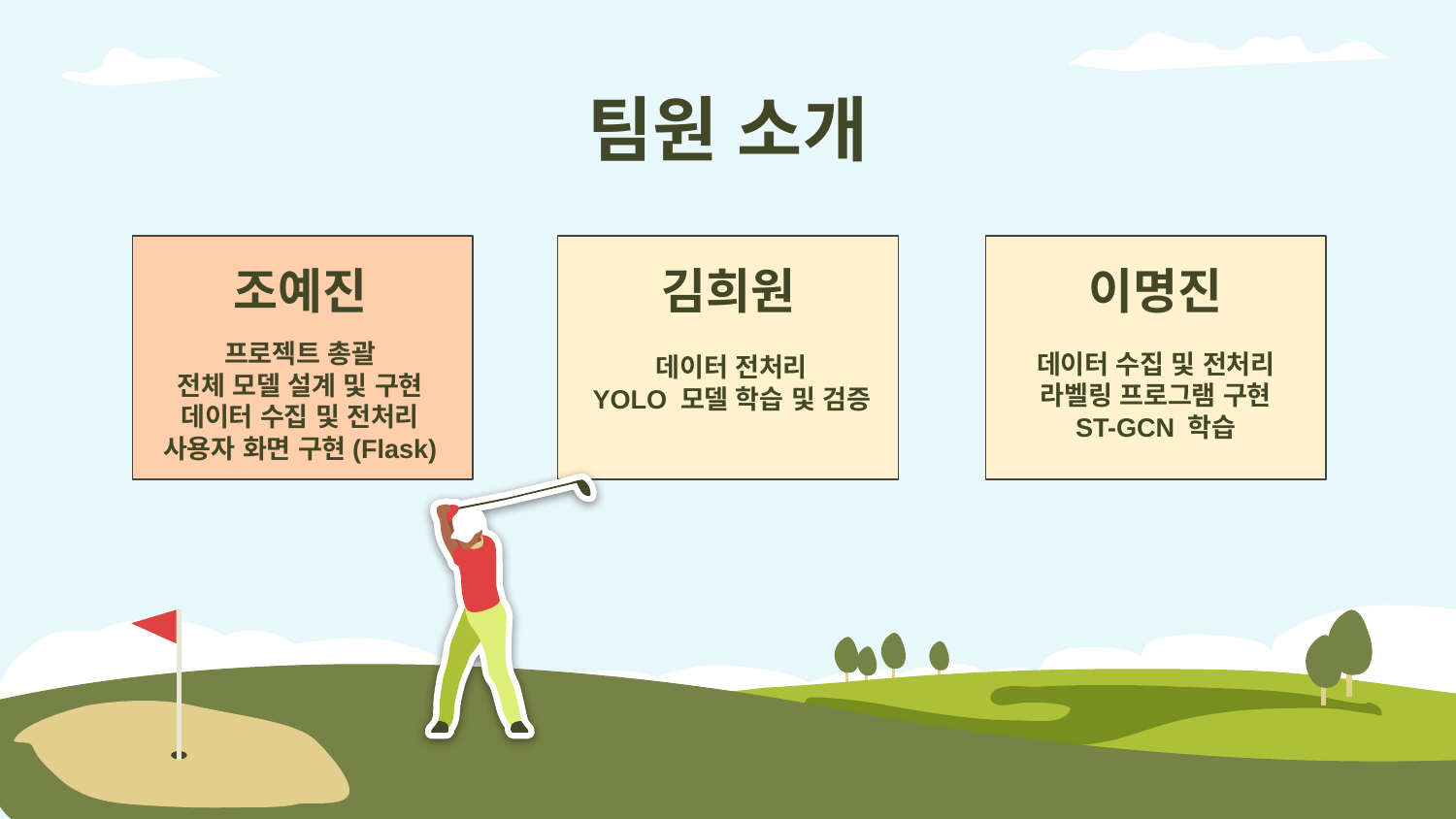

# 팀원 소개

조예진
김희원
이명진
데이터 전처리
YOLO 모델 학습 및 검증
프로젝트 총괄
전체 모델 설계 및 구현
데이터 수집 및 전처리
사용자 화면 구현(Flask)
데이터 수집 및 전처리
라벨링 프로그램 구현
ST-GCN 학습